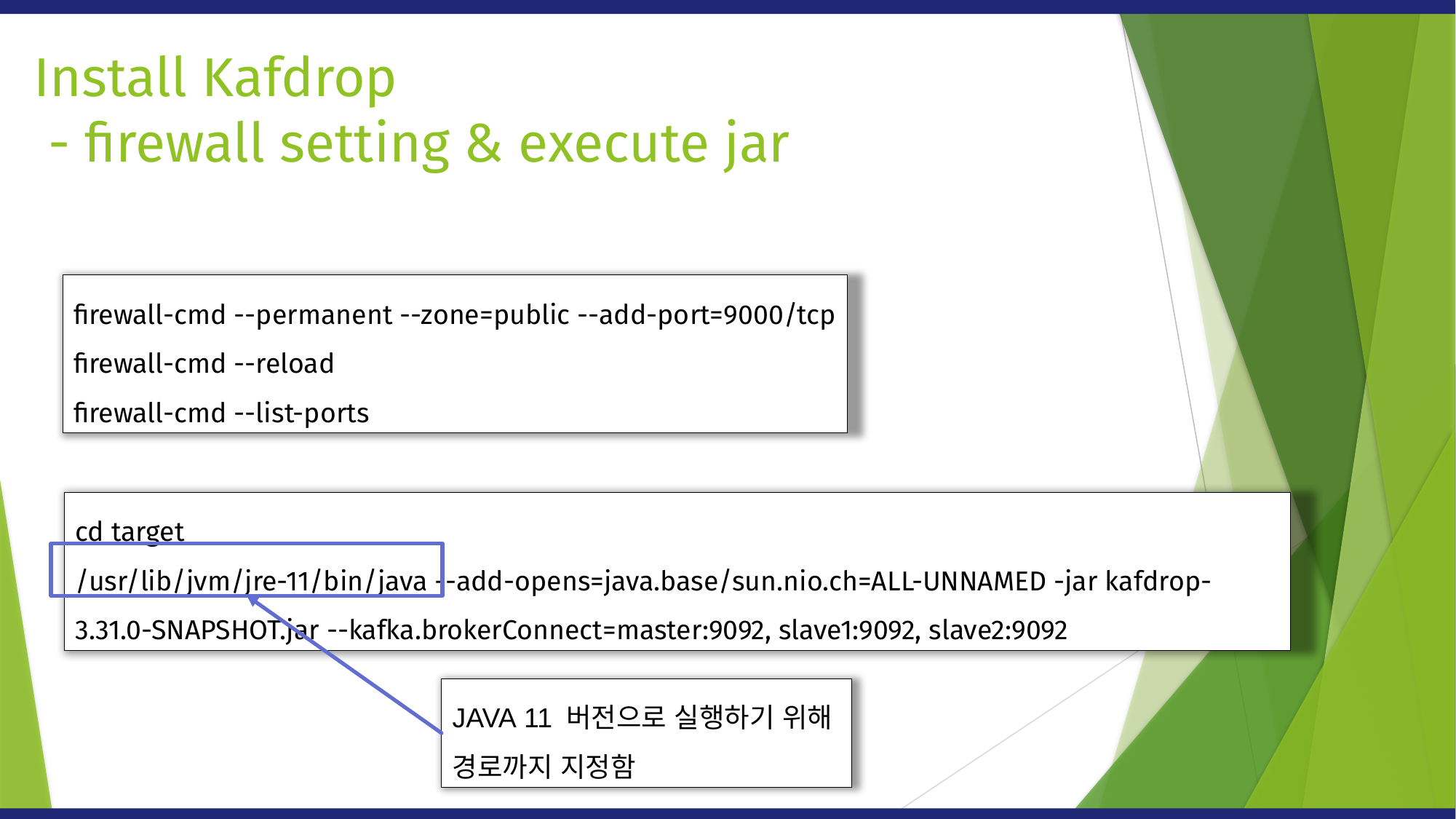

Install Kafdrop
 - firewall setting & execute jar
firewall-cmd --permanent --zone=public --add-port=9000/tcp
firewall-cmd --reload
firewall-cmd --list-ports
cd target
/usr/lib/jvm/jre-11/bin/java --add-opens=java.base/sun.nio.ch=ALL-UNNAMED -jar kafdrop-3.31.0-SNAPSHOT.jar --kafka.brokerConnect=master:9092, slave1:9092, slave2:9092

JAVA 11 버전으로 실행하기 위해
경로까지 지정함